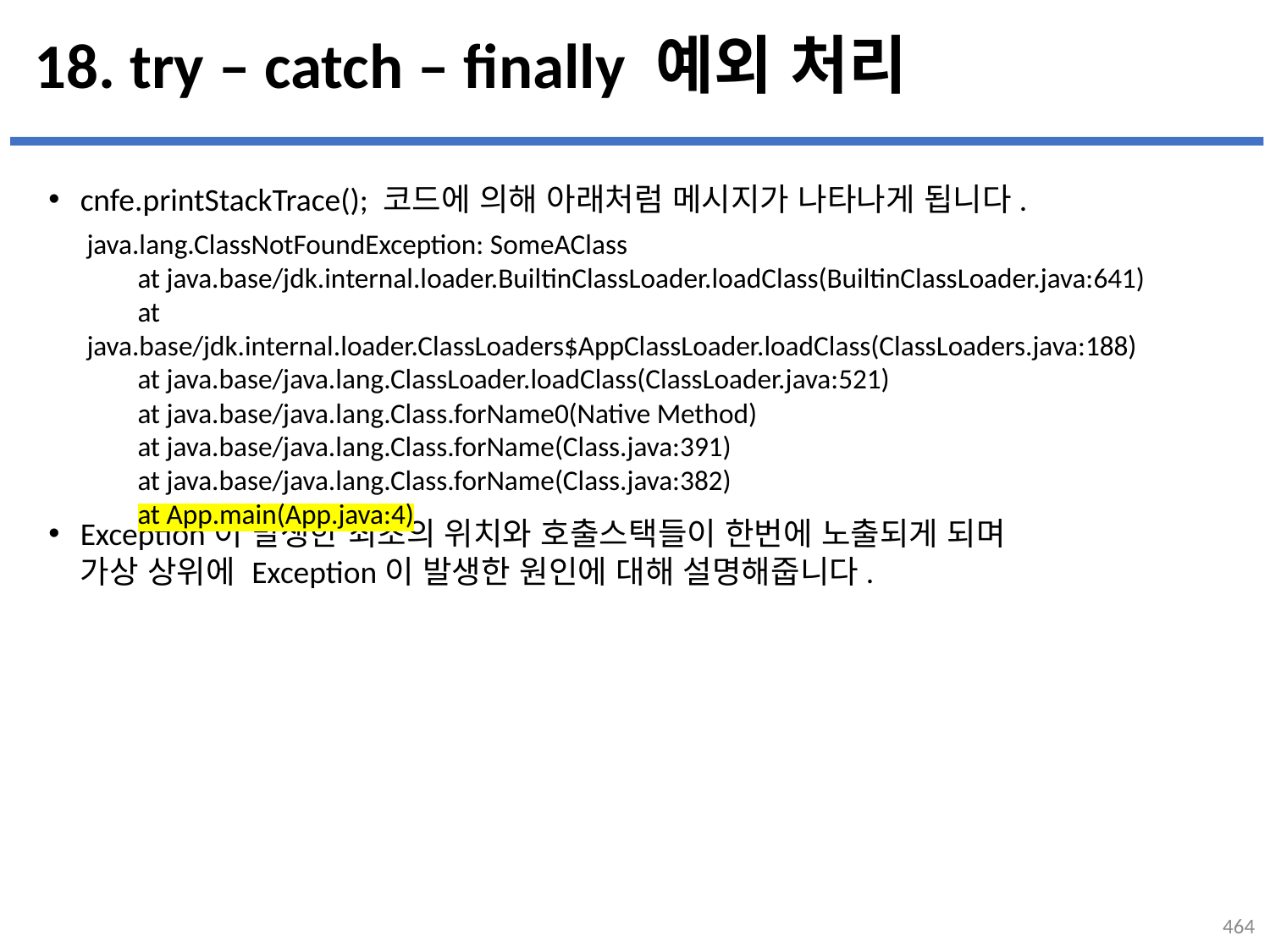

# 18. try – catch – finally 예외 처리
cnfe.printStackTrace(); 코드에 의해 아래처럼 메시지가 나타나게 됩니다.

Exception이 발생한 최초의 위치와 호출스택들이 한번에 노출되게 되며
가상 상위에 Exception이 발생한 원인에 대해 설명해줍니다.
java.lang.ClassNotFoundException: SomeAClass
        at java.base/jdk.internal.loader.BuiltinClassLoader.loadClass(BuiltinClassLoader.java:641)
        at java.base/jdk.internal.loader.ClassLoaders$AppClassLoader.loadClass(ClassLoaders.java:188)
        at java.base/java.lang.ClassLoader.loadClass(ClassLoader.java:521)
        at java.base/java.lang.Class.forName0(Native Method)
        at java.base/java.lang.Class.forName(Class.java:391)
        at java.base/java.lang.Class.forName(Class.java:382)
        at App.main(App.java:4)
464